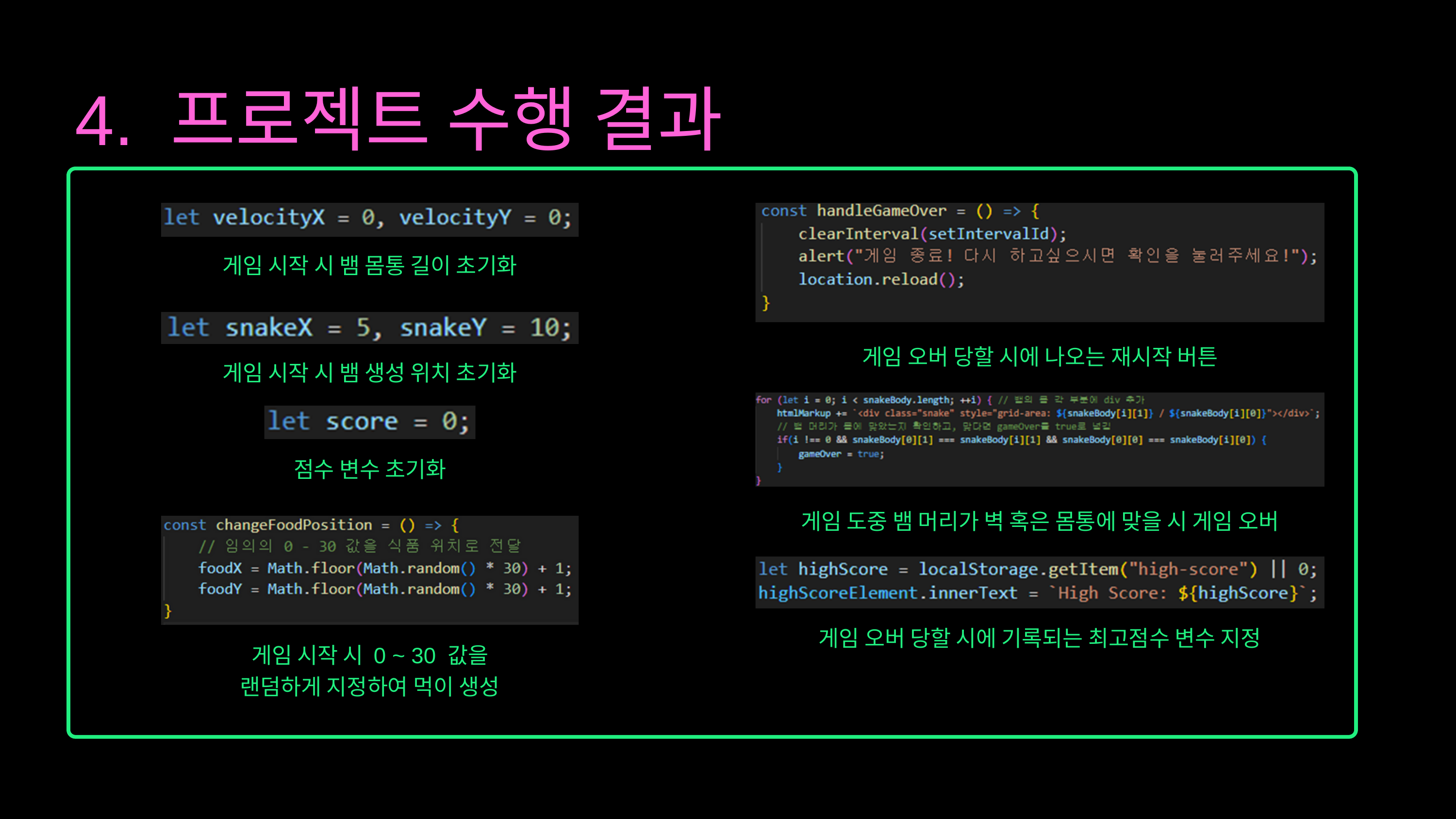

4. 프로젝트 수행 결과

게임 시작 시 뱀 몸통 길이 초기화

게임 오버 당할 시에 나오는 재시작 버튼
게임 시작 시 뱀 생성 위치 초기화

점수 변수 초기화
게임 도중 뱀 머리가 벽 혹은 몸통에 맞을 시 게임 오버

게임 오버 당할 시에 기록되는 최고점수 변수 지정
게임 시작 시 0 ~ 30 값을
랜덤하게 지정하여 먹이 생성